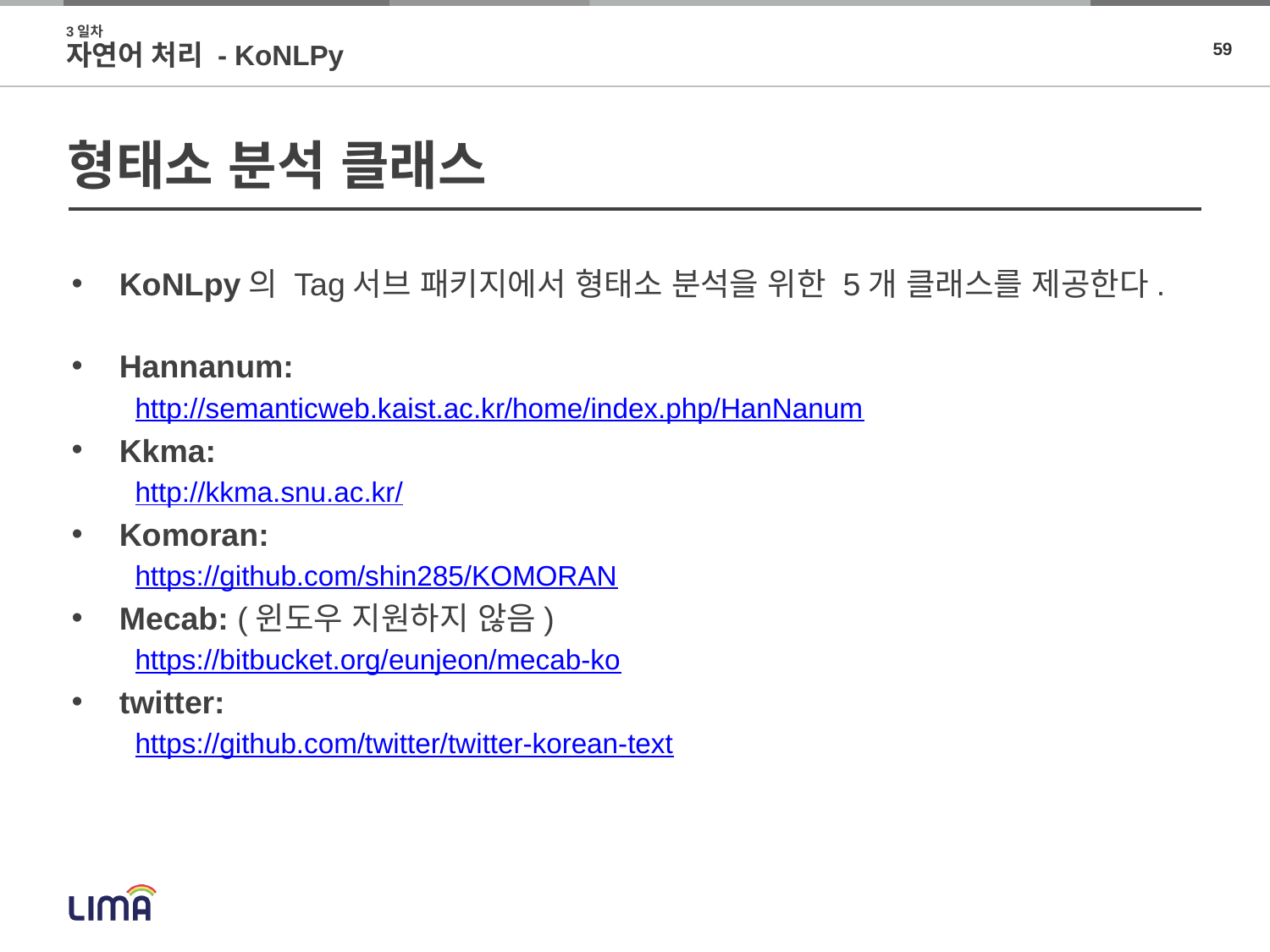

3일차
자연어 처리 - KoNLPy
# 형태소 분석 클래스
KoNLpy의 Tag서브 패키지에서 형태소 분석을 위한 5개 클래스를 제공한다.
Hannanum:
http://semanticweb.kaist.ac.kr/home/index.php/HanNanum
Kkma:
http://kkma.snu.ac.kr/
Komoran:
https://github.com/shin285/KOMORAN
Mecab: (윈도우 지원하지 않음)
https://bitbucket.org/eunjeon/mecab-ko
twitter:
https://github.com/twitter/twitter-korean-text